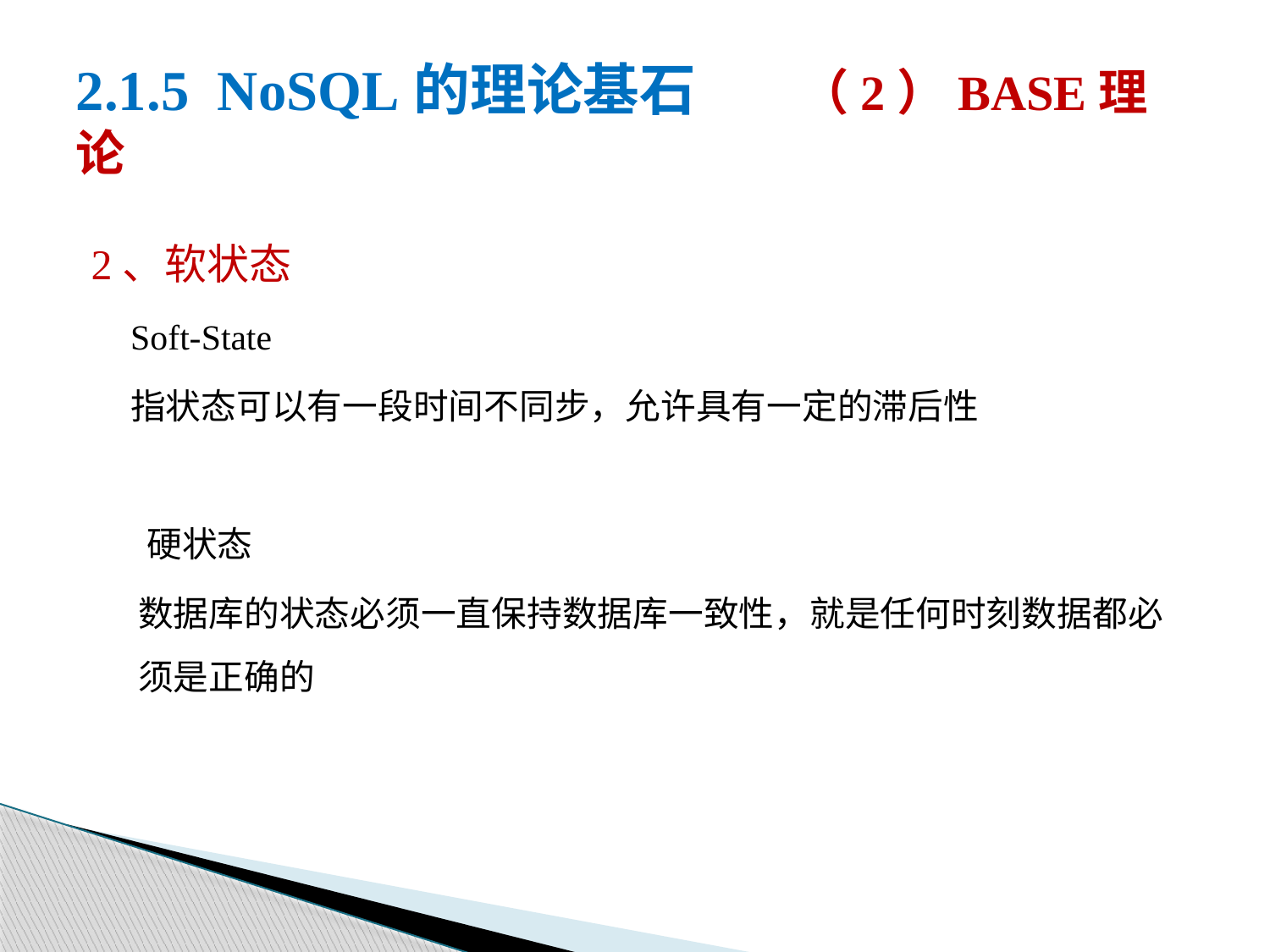

# 2.1.5  NoSQL的理论基石        （2）BASE理论
2、软状态
Soft-State
指状态可以有一段时间不同步，允许具有一定的滞后性

 硬状态
数据库的状态必须一直保持数据库一致性，就是任何时刻数据都必须是正确的